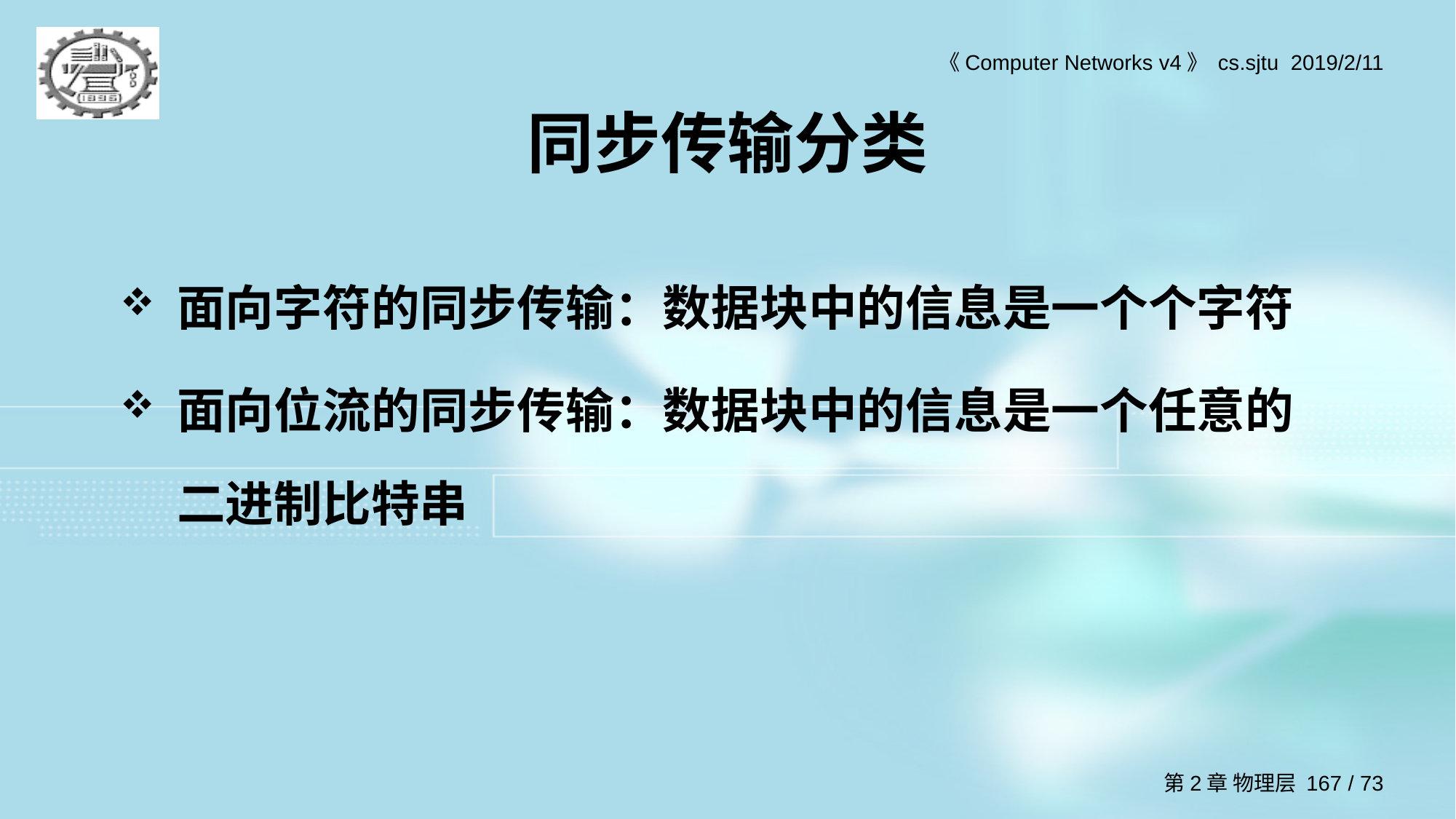

# 同步传输分类
面向字符的同步传输：数据块中的信息是一个个字符
面向位流的同步传输：数据块中的信息是一个任意的二进制比特串